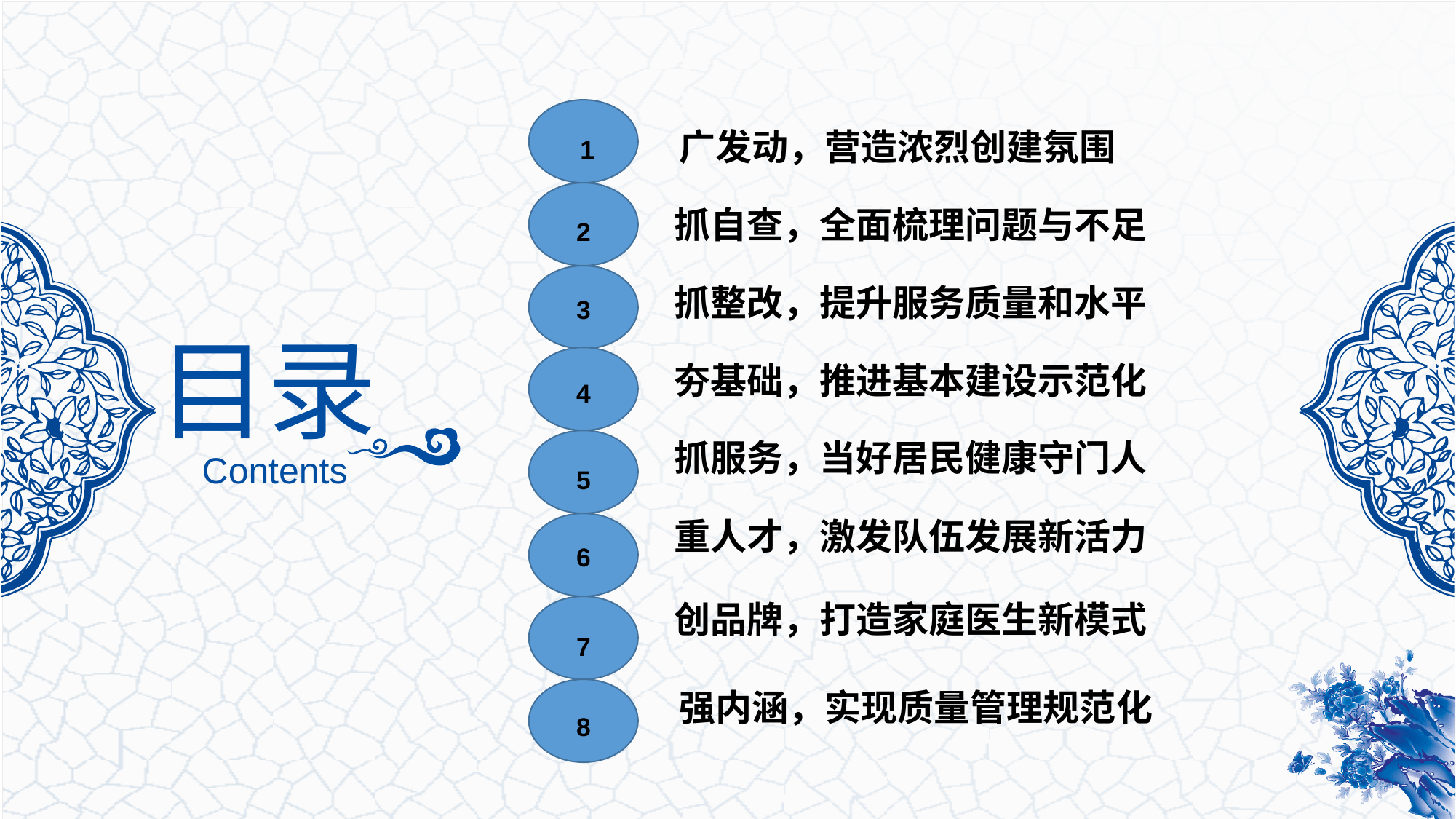

广发动，营造浓烈创建氛围

1

抓自查，全面梳理问题与不足

2

抓整改，提升服务质量和水平

3

夯基础，推进基本建设示范化

4

抓服务，当好居民健康守门人

5

重人才，激发队伍发展新活力
6

创品牌，打造家庭医生新模式

7

强内涵，实现质量管理规范化

8